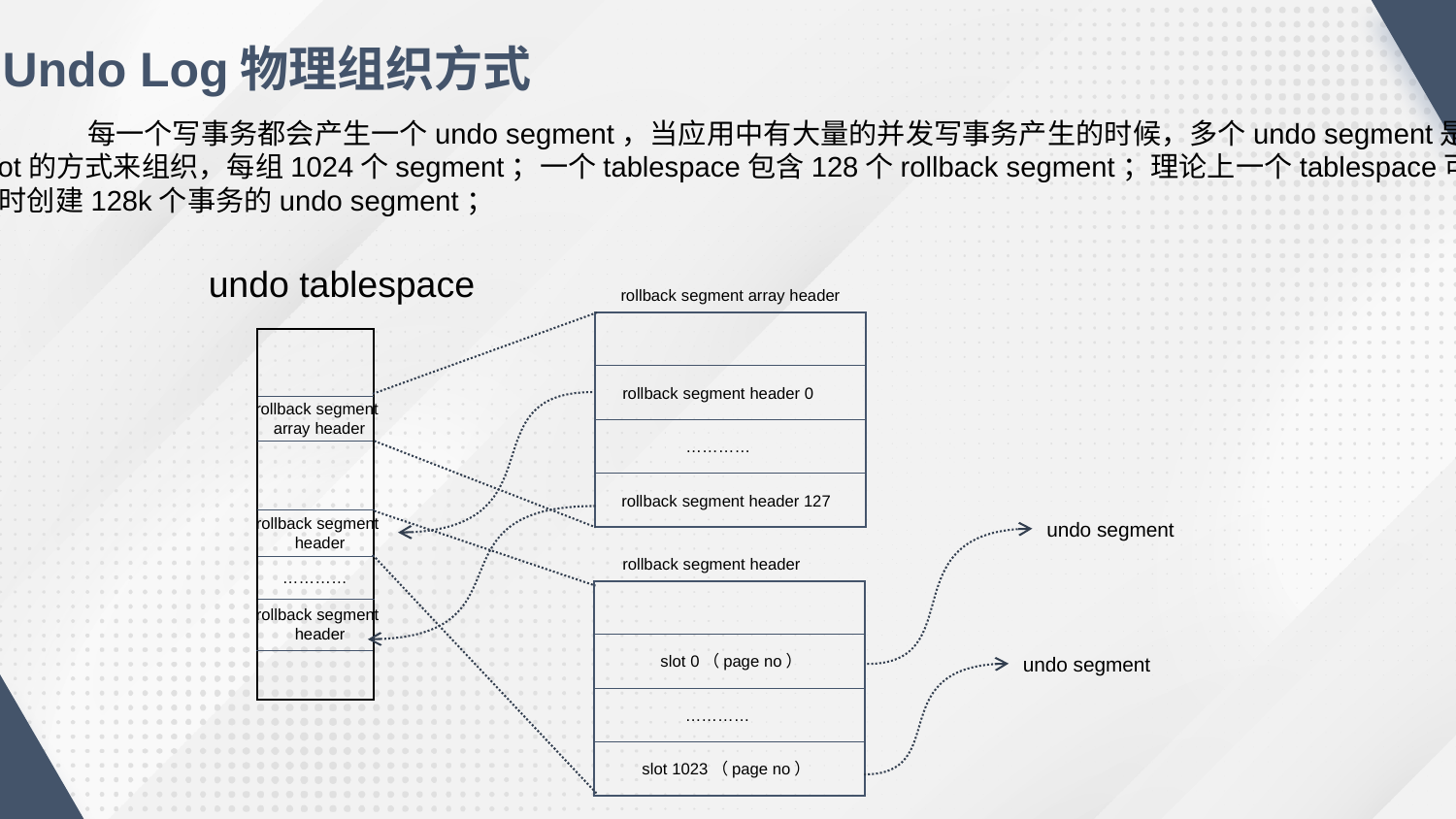

Undo Log物理组织方式
	每一个写事务都会产生一个undo segment，当应用中有大量的并发写事务产生的时候，多个undo segment是按
照slot的方式来组织，每组1024个segment；一个tablespace包含128个rollback segment；理论上一个tablespace可以支
持同时创建128k个事务的undo segment；
undo tablespace
rollback segment array header

rollback segment header 0
rollback segment
array header
…………
rollback segment header 127
rollback segment
header
undo segment
rollback segment header
…………

rollback segment
header
slot 0（page no）
undo segment
…………
slot 1023（page no）